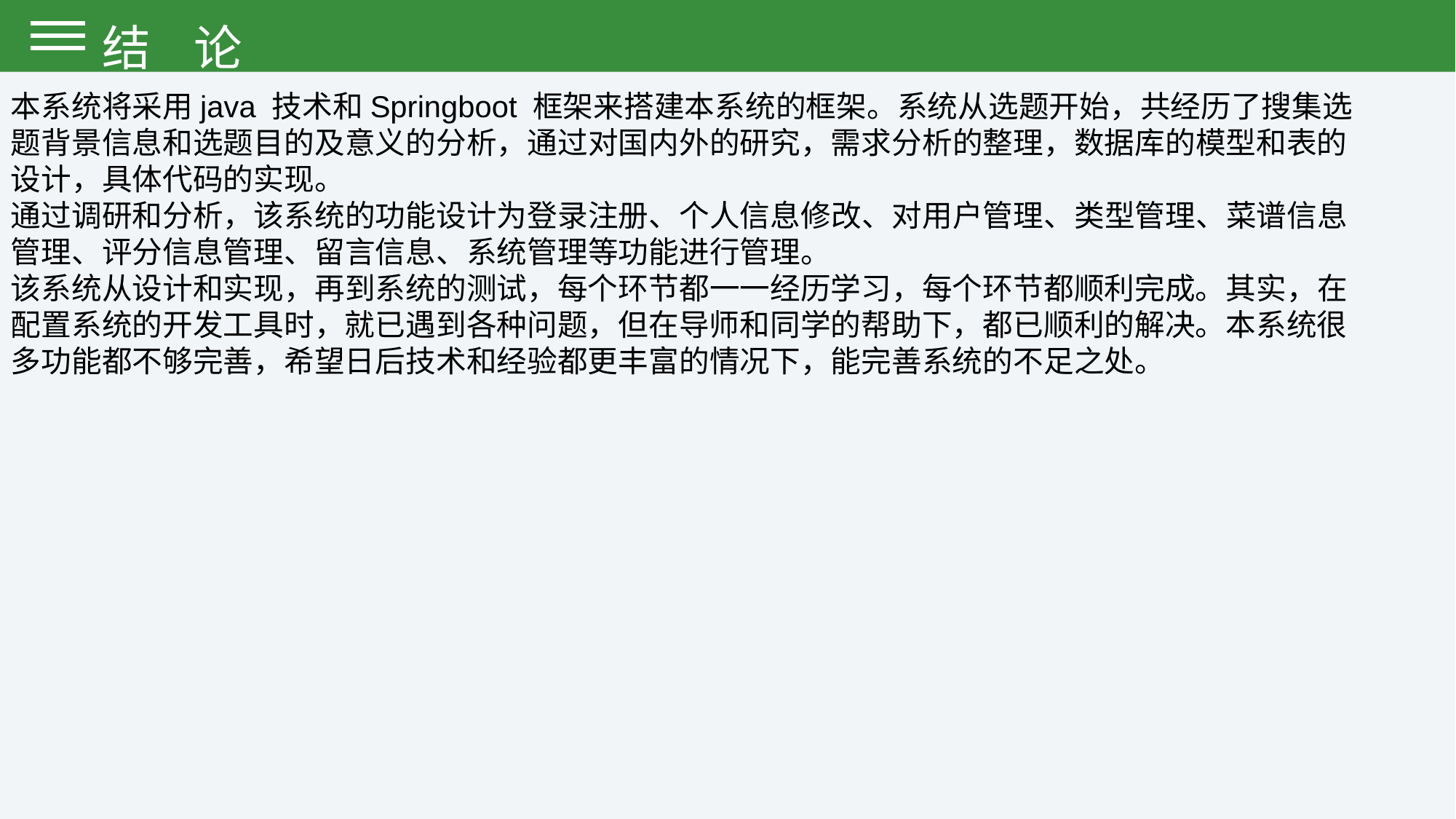

结    论
本系统将采用java 技术和Springboot 框架来搭建本系统的框架。系统从选题开始，共经历了搜集选题背景信息和选题目的及意义的分析，通过对国内外的研究，需求分析的整理，数据库的模型和表的设计，具体代码的实现。
通过调研和分析，该系统的功能设计为登录注册、个人信息修改、对用户管理、类型管理、菜谱信息管理、评分信息管理、留言信息、系统管理等功能进行管理。
该系统从设计和实现，再到系统的测试，每个环节都一一经历学习，每个环节都顺利完成。其实，在配置系统的开发工具时，就已遇到各种问题，但在导师和同学的帮助下，都已顺利的解决。本系统很多功能都不够完善，希望日后技术和经验都更丰富的情况下，能完善系统的不足之处。